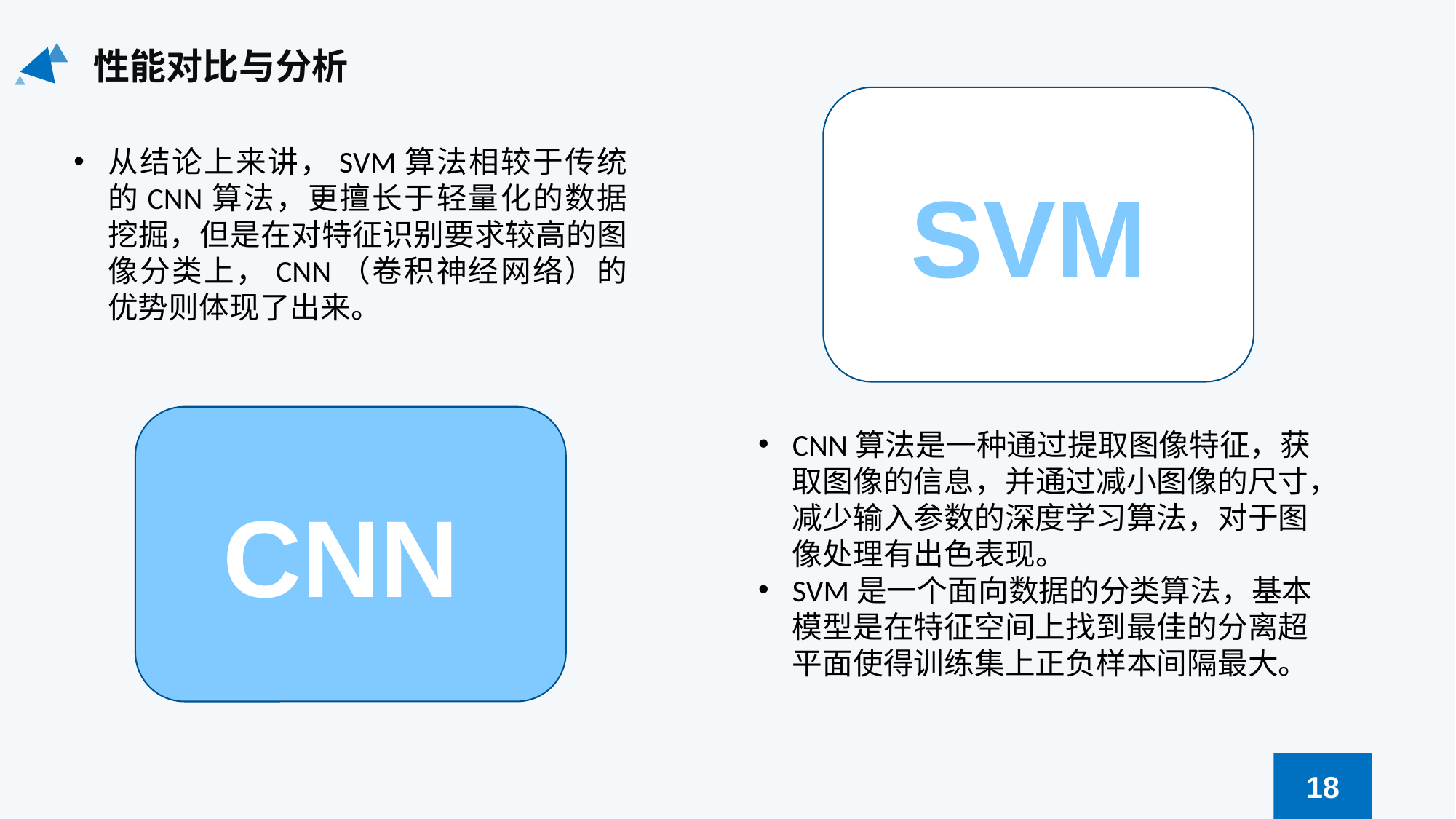

性能对比与分析

SVM
从结论上来讲，SVM算法相较于传统的CNN算法，更擅长于轻量化的数据挖掘，但是在对特征识别要求较高的图像分类上，CNN（卷积神经网络）的优势则体现了出来。

CNN算法是一种通过提取图像特征，获取图像的信息，并通过减小图像的尺寸，减少输入参数的深度学习算法，对于图像处理有出色表现。
SVM是一个面向数据的分类算法，基本模型是在特征空间上找到最佳的分离超平面使得训练集上正负样本间隔最大。
CNN

18